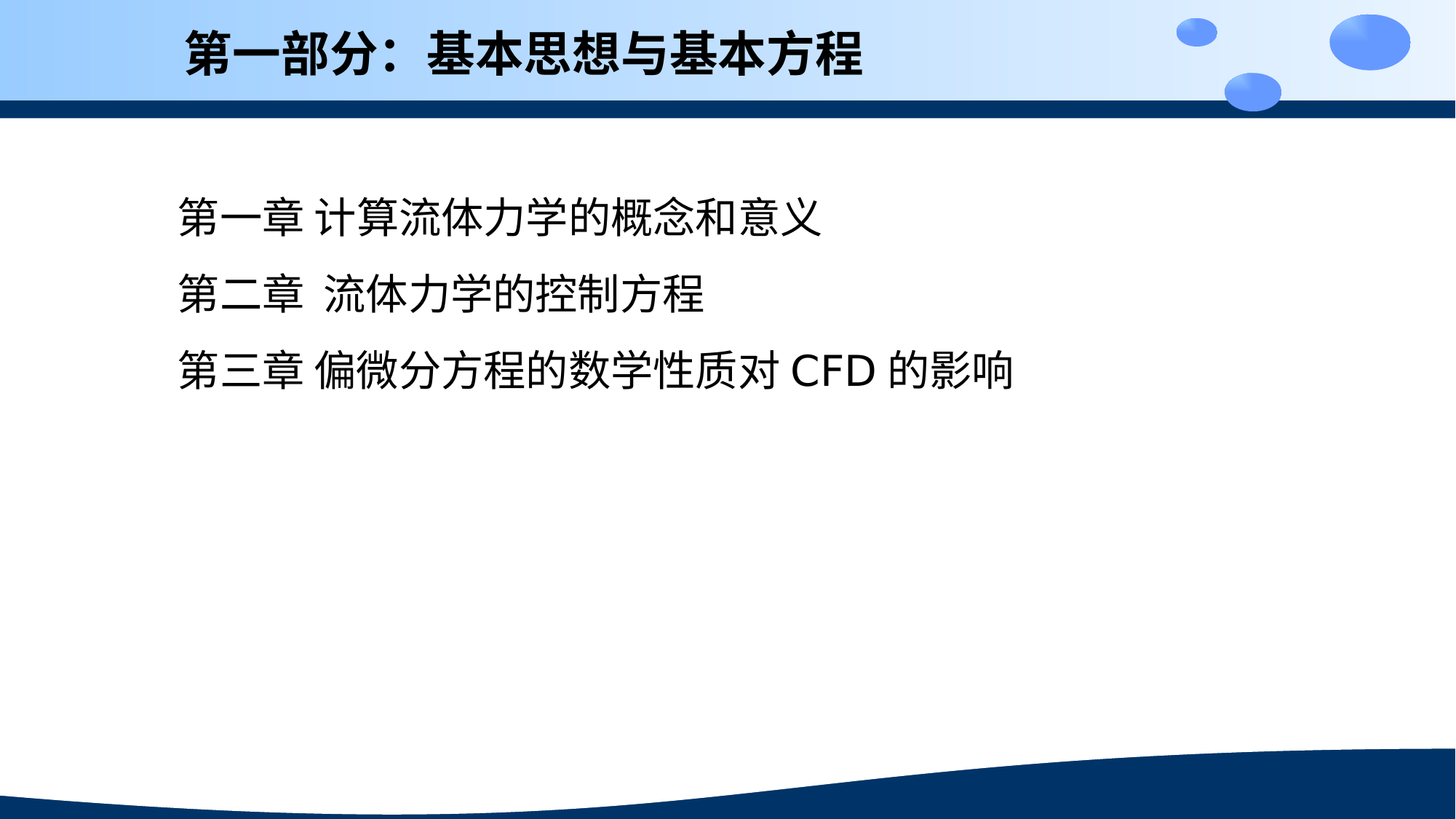

第一部分：基本思想与基本方程
第一章 计算流体力学的概念和意义
第二章  流体力学的控制方程
第三章 偏微分方程的数学性质对CFD的影响